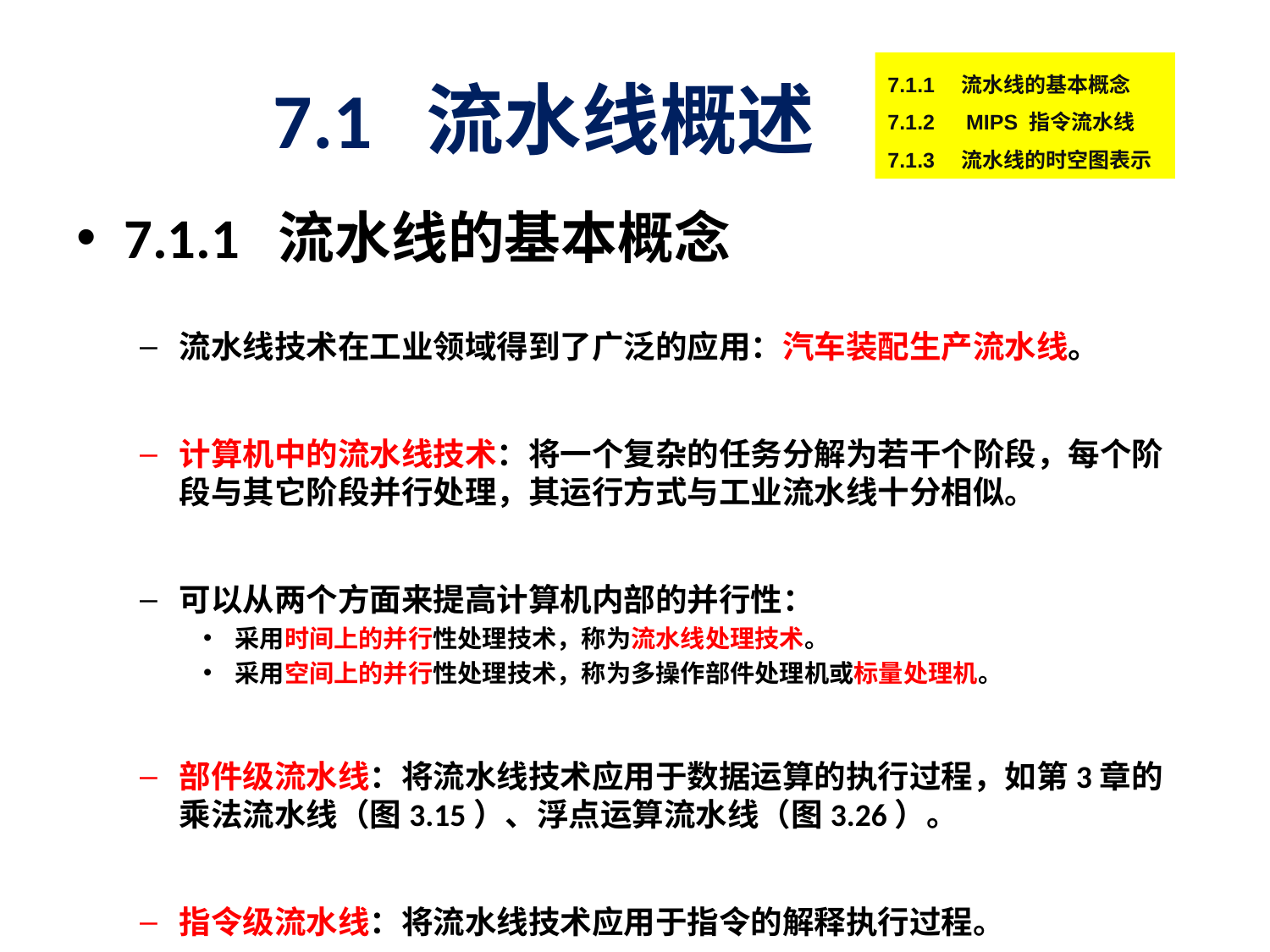

# 7.1  流水线概述
7.1.1　流水线的基本概念
7.1.2　MIPS 指令流水线
7.1.3　流水线的时空图表示
7.1.1  流水线的基本概念

流水线技术在工业领域得到了广泛的应用：汽车装配生产流水线。

计算机中的流水线技术：将一个复杂的任务分解为若干个阶段，每个阶段与其它阶段并行处理，其运行方式与工业流水线十分相似。

可以从两个方面来提高计算机内部的并行性：
采用时间上的并行性处理技术，称为流水线处理技术。
采用空间上的并行性处理技术，称为多操作部件处理机或标量处理机。

部件级流水线：将流水线技术应用于数据运算的执行过程，如第3章的乘法流水线（图3.15）、浮点运算流水线（图3.26）。

指令级流水线：将流水线技术应用于指令的解释执行过程。